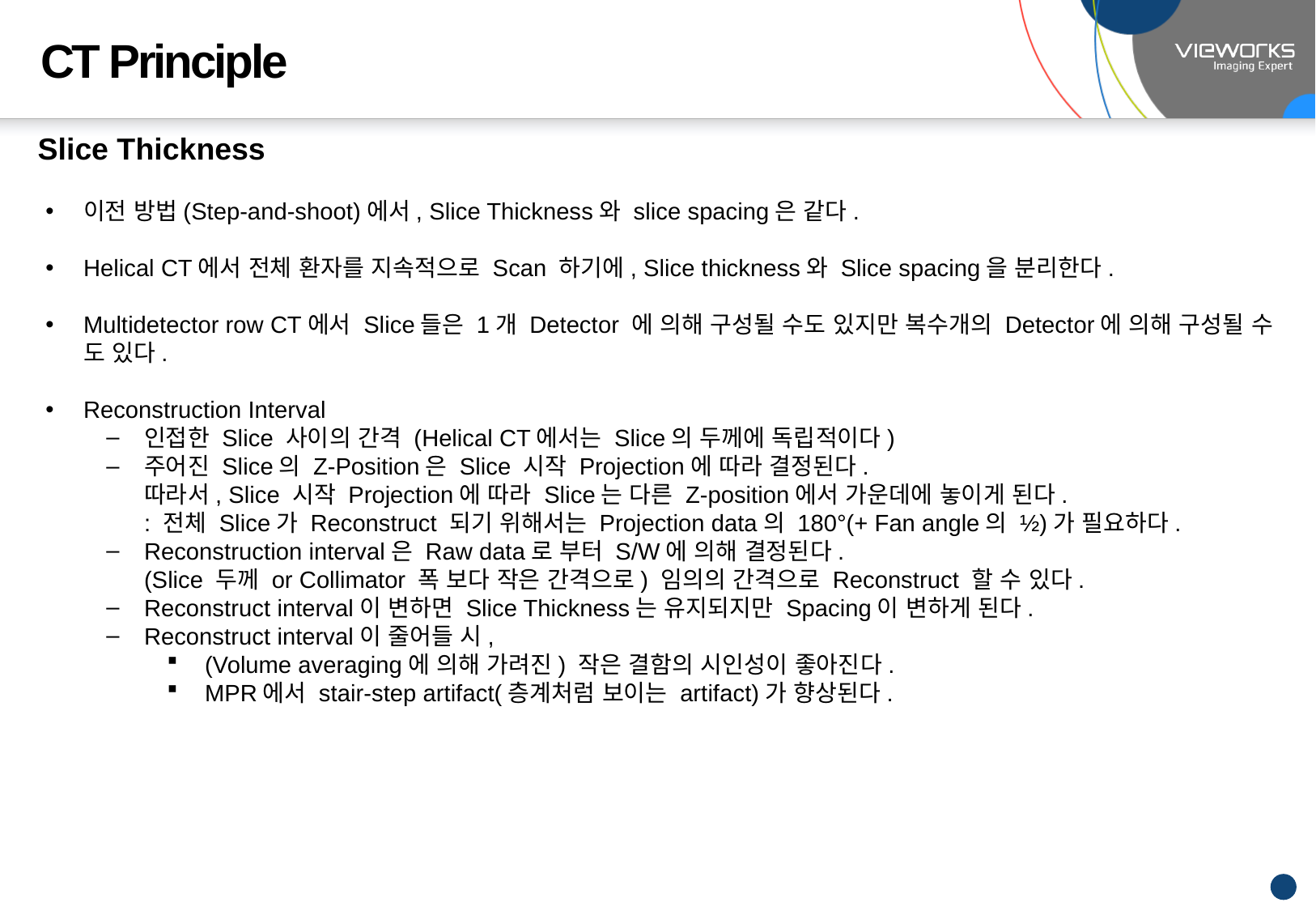

# CT Principle
Slice Thickness
이전 방법(Step-and-shoot)에서, Slice Thickness와 slice spacing은 같다.

Helical CT에서 전체 환자를 지속적으로 Scan 하기에, Slice thickness와 Slice spacing을 분리한다.

Multidetector row CT에서 Slice들은 1개 Detector 에 의해 구성될 수도 있지만 복수개의 Detector에 의해 구성될 수 도 있다.

Reconstruction Interval
인접한 Slice 사이의 간격 (Helical CT에서는 Slice의 두께에 독립적이다)
주어진 Slice의 Z-Position은 Slice 시작 Projection에 따라 결정된다.
따라서, Slice 시작 Projection에 따라 Slice는 다른 Z-position에서 가운데에 놓이게 된다.
: 전체 Slice가 Reconstruct 되기 위해서는 Projection data의 180°(+ Fan angle의 ½)가 필요하다.
Reconstruction interval은 Raw data로 부터 S/W에 의해 결정된다.
(Slice 두께 or Collimator 폭 보다 작은 간격으로) 임의의 간격으로 Reconstruct 할 수 있다.
Reconstruct interval이 변하면 Slice Thickness는 유지되지만 Spacing이 변하게 된다.
Reconstruct interval이 줄어들 시,
(Volume averaging에 의해 가려진) 작은 결함의 시인성이 좋아진다.
MPR에서 stair-step artifact(층계처럼 보이는 artifact)가 향상된다.